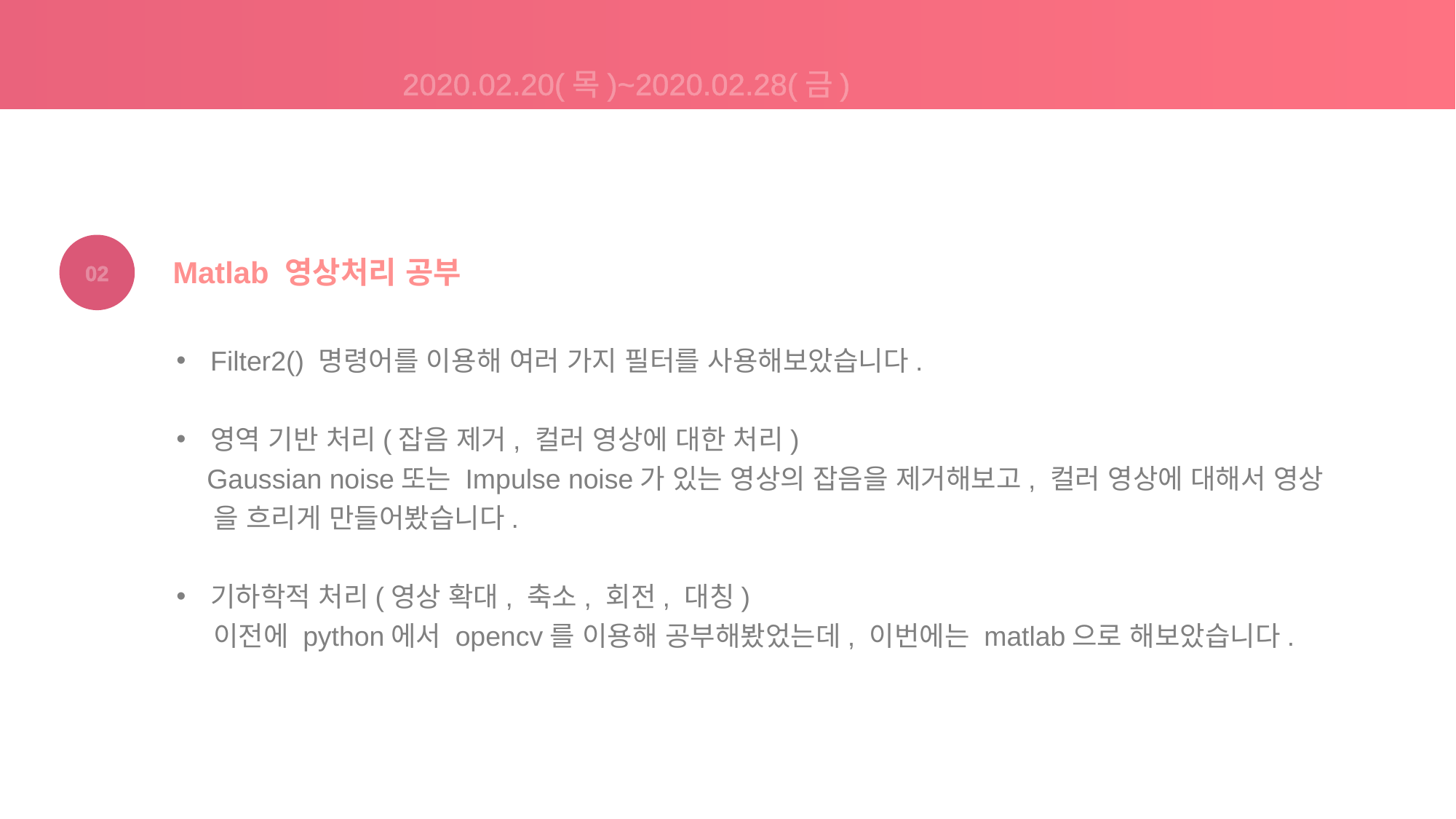

2020.02.20(목)~2020.02.28(금)
02
Matlab 영상처리 공부
Filter2() 명령어를 이용해 여러 가지 필터를 사용해보았습니다.

영역 기반 처리(잡음 제거, 컬러 영상에 대한 처리)
    Gaussian noise또는 Impulse noise가 있는 영상의 잡음을 제거해보고, 컬러 영상에 대해서 영상
    을 흐리게 만들어봤습니다.

기하학적 처리(영상 확대, 축소, 회전, 대칭)
    이전에 python에서 opencv를 이용해 공부해봤었는데, 이번에는 matlab으로 해보았습니다.